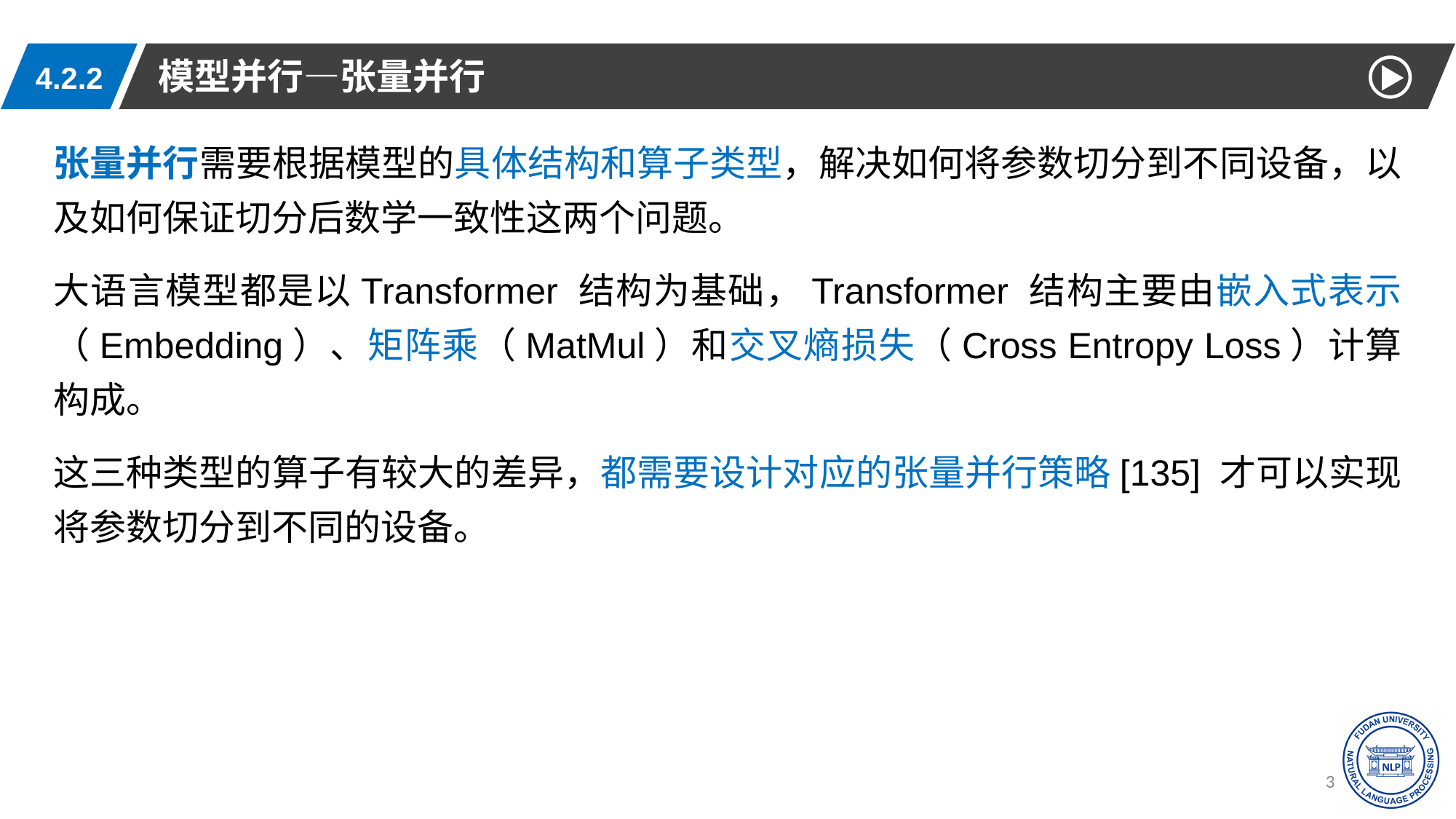

模型并行—张量并行
4.2.2

张量并行需要根据模型的具体结构和算子类型，解决如何将参数切分到不同设备，以及如何保证切分后数学一致性这两个问题。
大语言模型都是以Transformer 结构为基础，Transformer 结构主要由嵌入式表示（Embedding）、矩阵乘（MatMul）和交叉熵损失（Cross Entropy Loss）计算构成。
这三种类型的算子有较大的差异，都需要设计对应的张量并行策略[135] 才可以实现将参数切分到不同的设备。
30